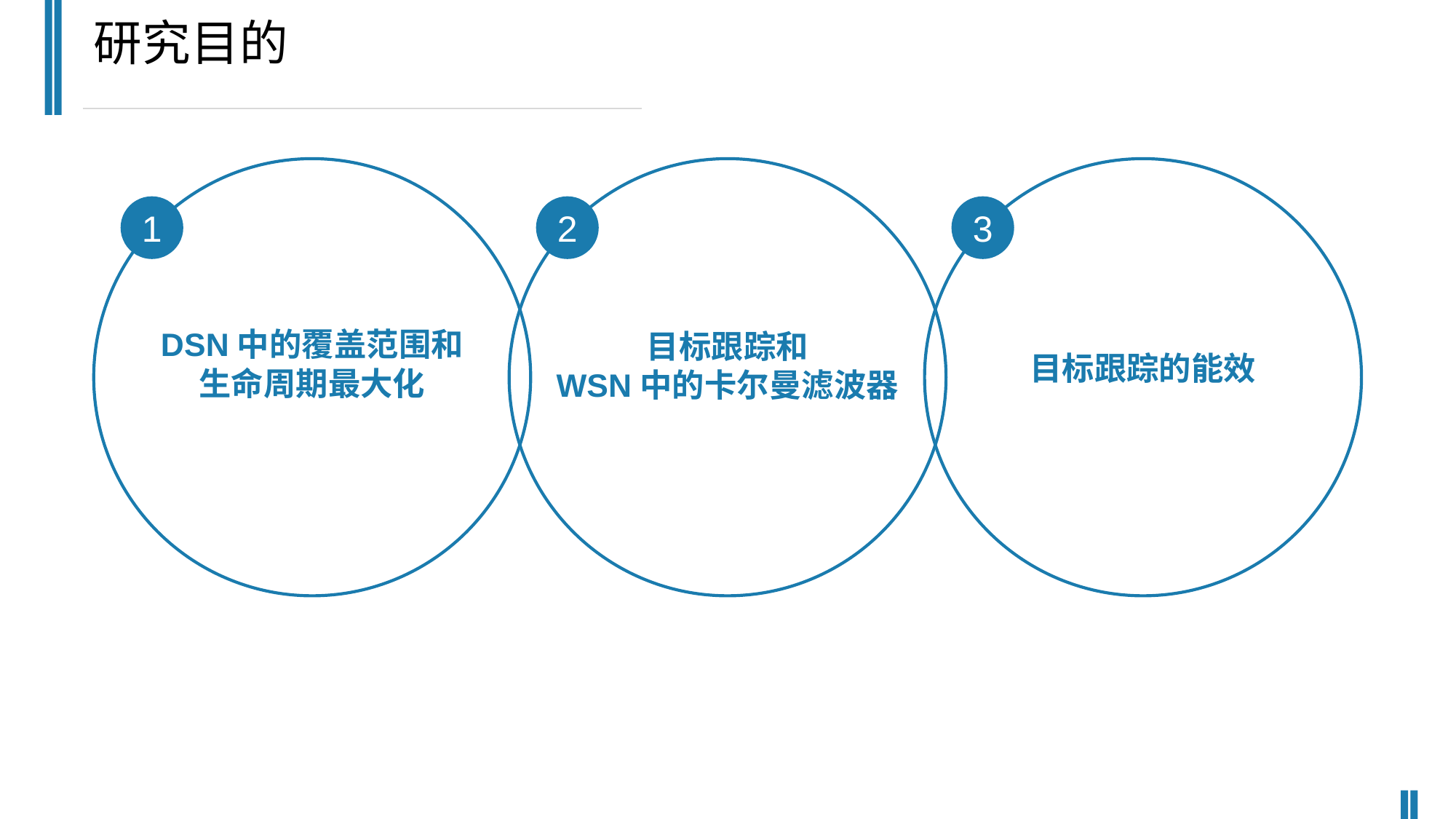

研究目的

1
2
3
DSN中的覆盖范围和
生命周期最大化
目标跟踪和
WSN中的卡尔曼滤波器
目标跟踪的能效